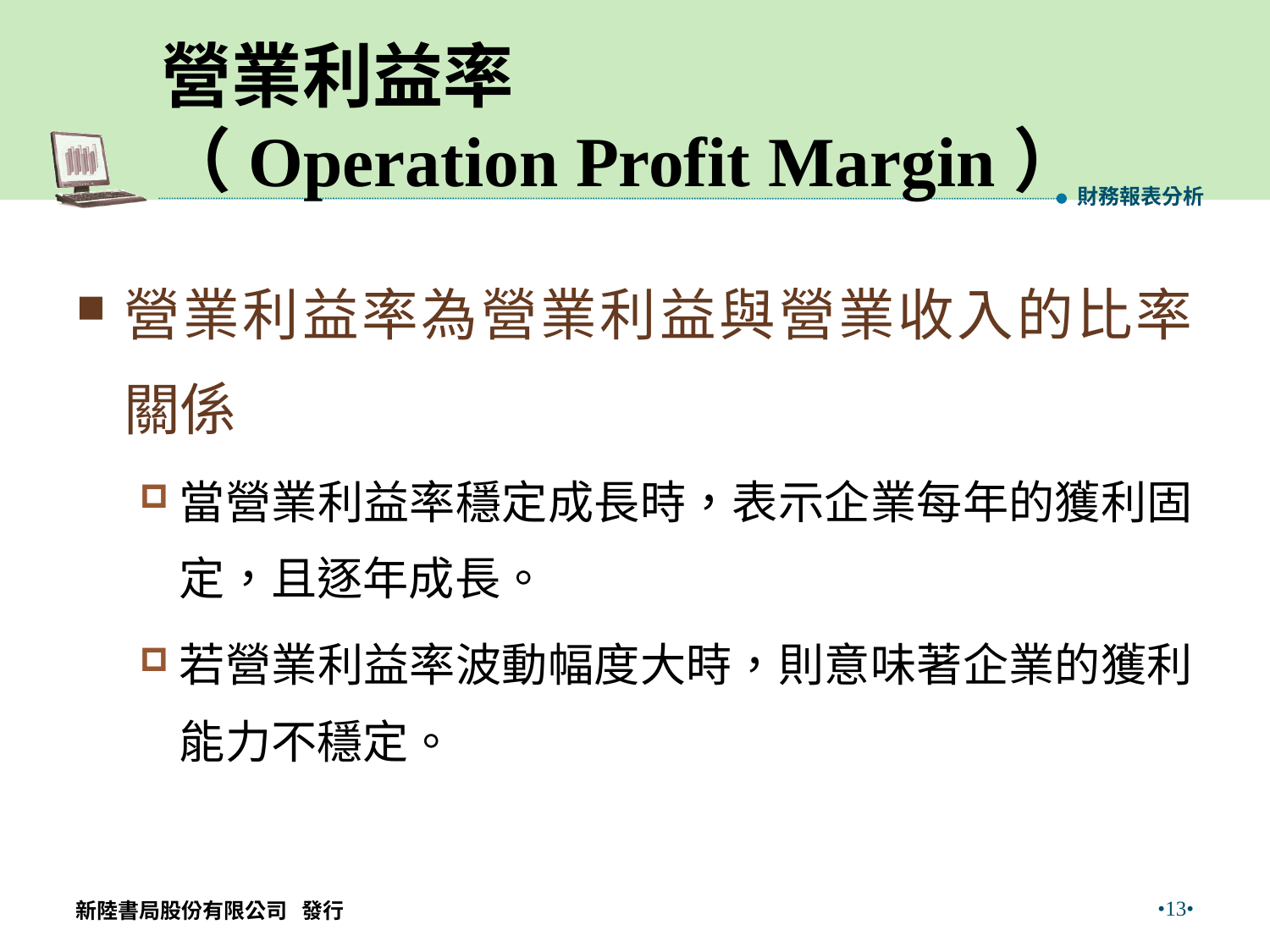

# 營業利益率 （Operation Profit Margin）
財務報表分析
營業利益率為營業利益與營業收入的比率關係
當營業利益率穩定成長時，表示企業每年的獲利固定，且逐年成長。
若營業利益率波動幅度大時，則意味著企業的獲利能力不穩定。
•13•